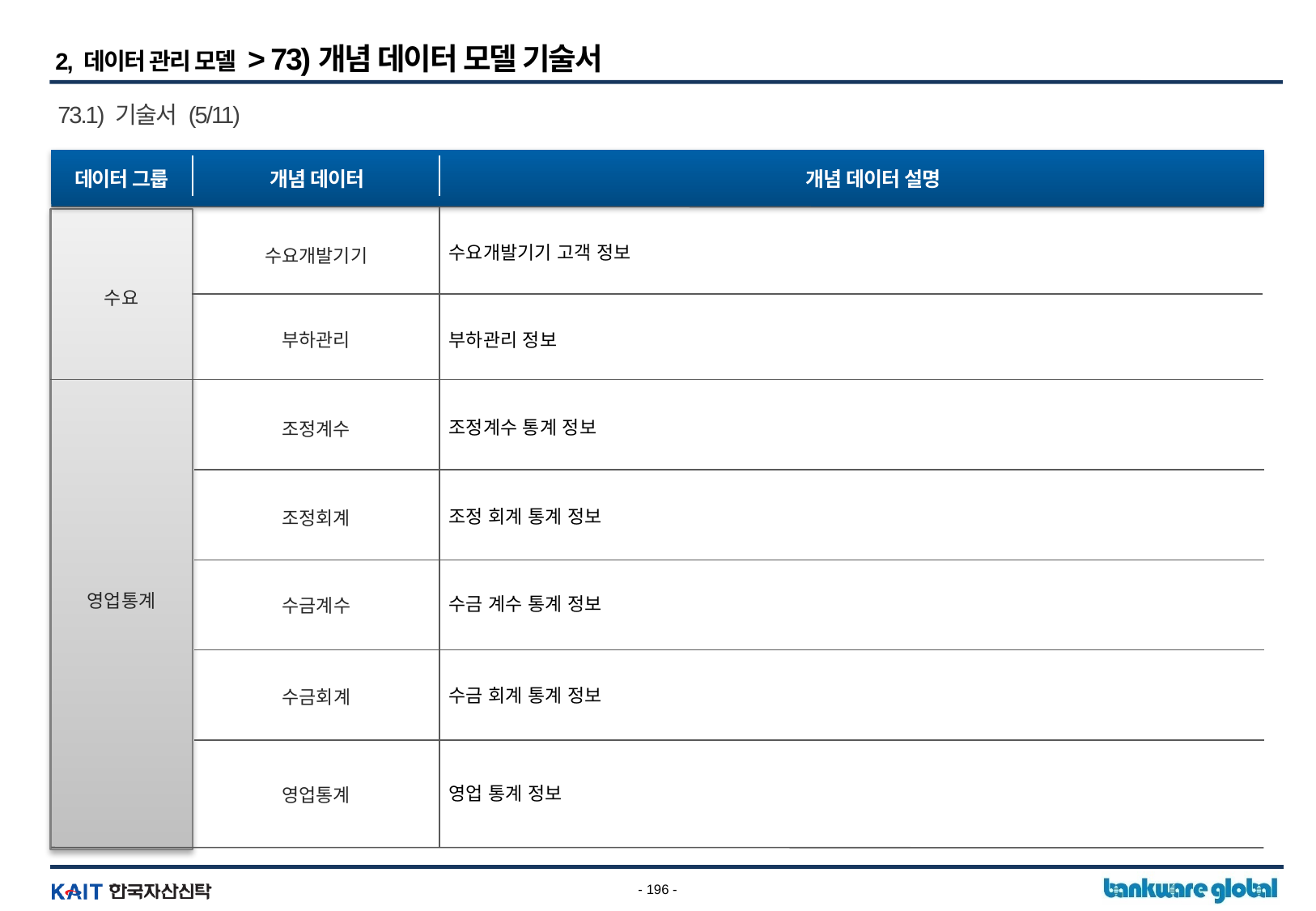

2, 데이터 관리 모델 > 73)개념 데이터 모델 기술서
73.1) 기술서 (5/11)
데이터 그룹

개념 데이터
개념 데이터 설명
수요개발기기 고객 정보
수요
수요개발기기
부하관리
부하관리 정보

조정계수 통계 정보
조정계수
조정 회계 통계 정보
조정회계
영업통계
수금 계수 통계 정보
수금계수
수금 회계 통계 정보
수금회계
영업 통계 정보
영업통계